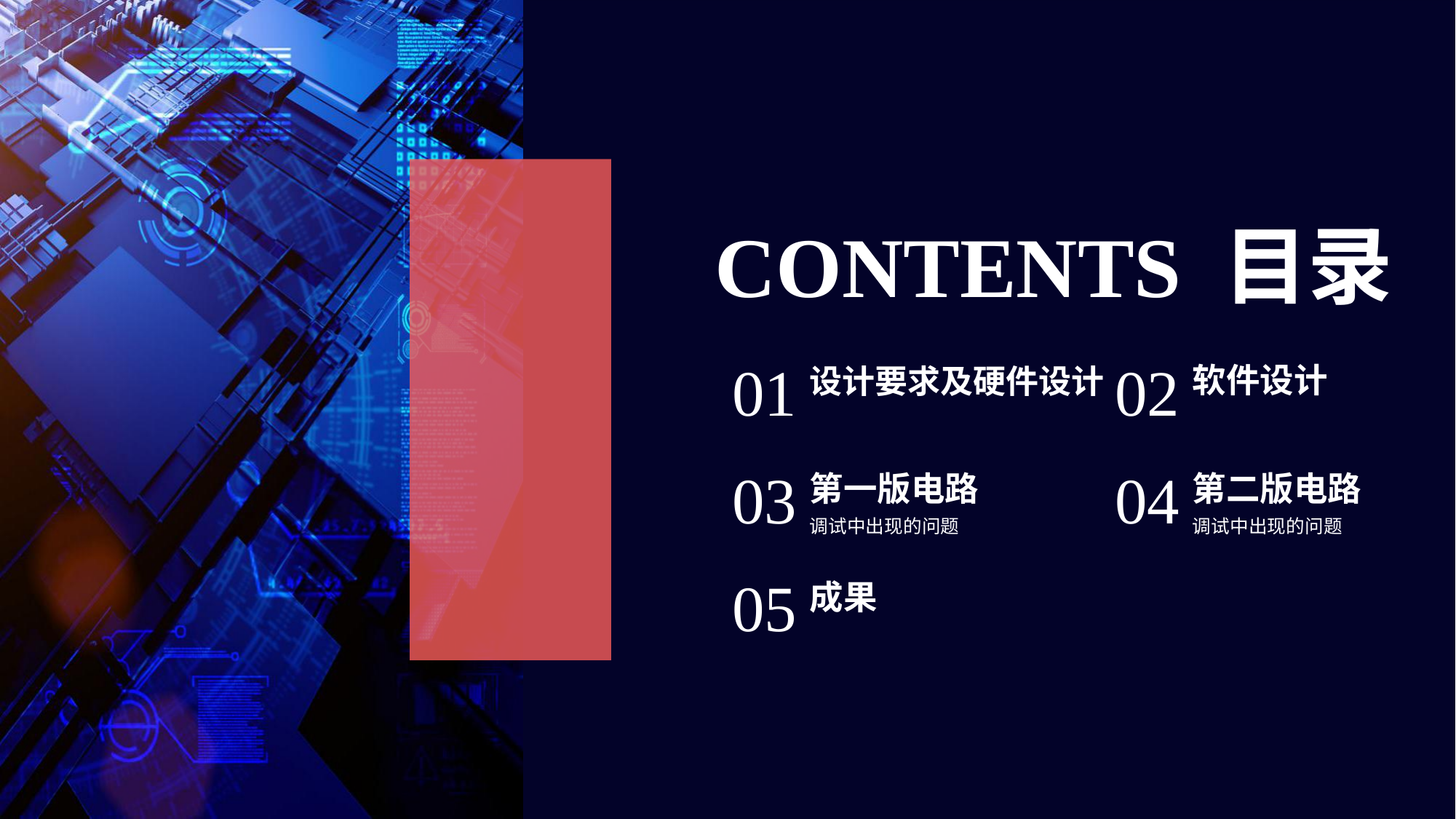

CONTENTS 目录
01
02
设计要求及硬件设计
软件设计
03
04
第一版电路
第二版电路
调试中出现的问题
调试中出现的问题

05
成果